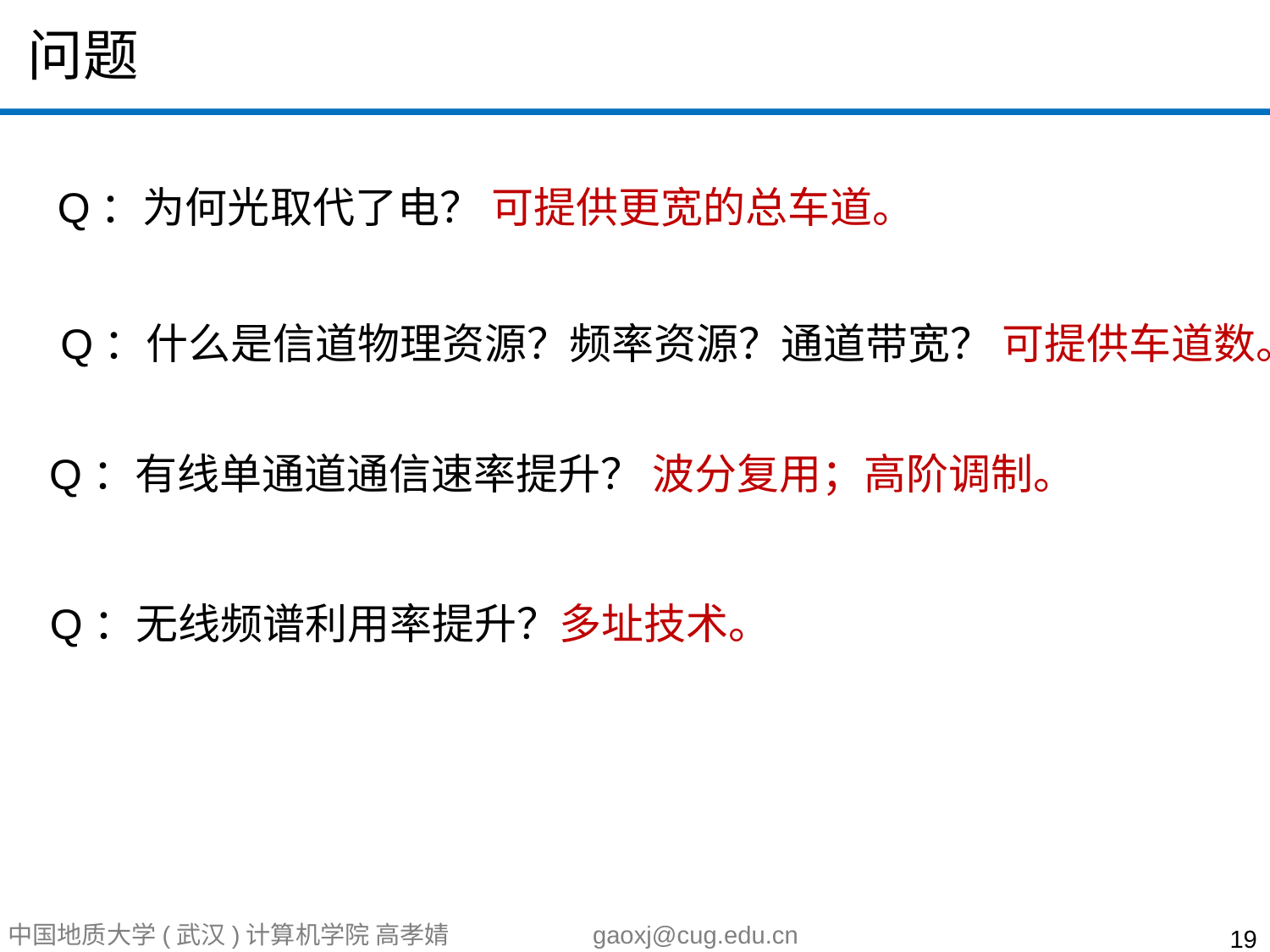

# 问题
Q：为何光取代了电？ 可提供更宽的总车道。
Q：什么是信道物理资源？频率资源？通道带宽？ 可提供车道数。
Q：有线单通道通信速率提升？ 波分复用；高阶调制。
Q：无线频谱利用率提升？多址技术。